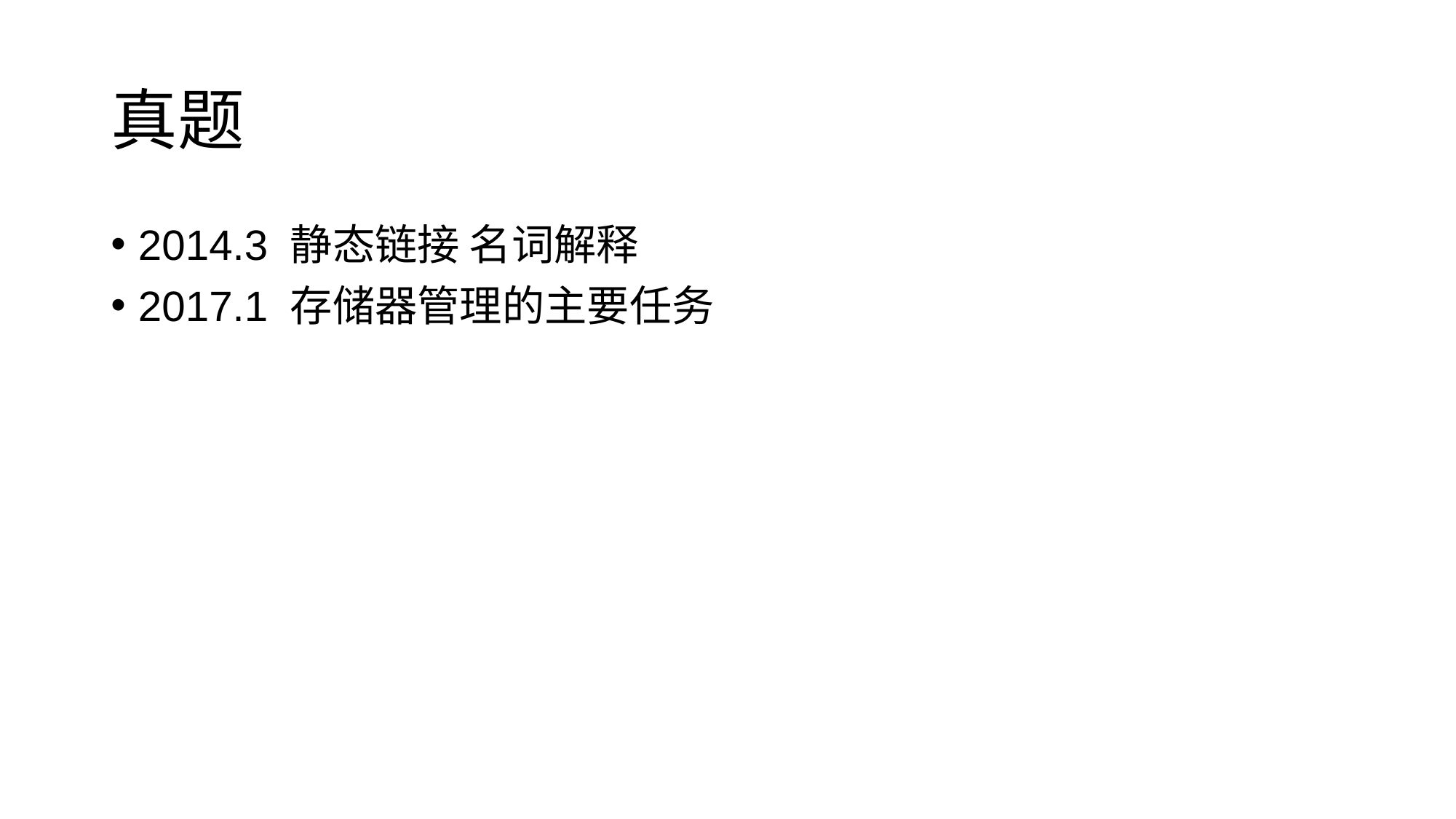

# 真题
2014.3 静态链接 名词解释
2017.1 存储器管理的主要任务